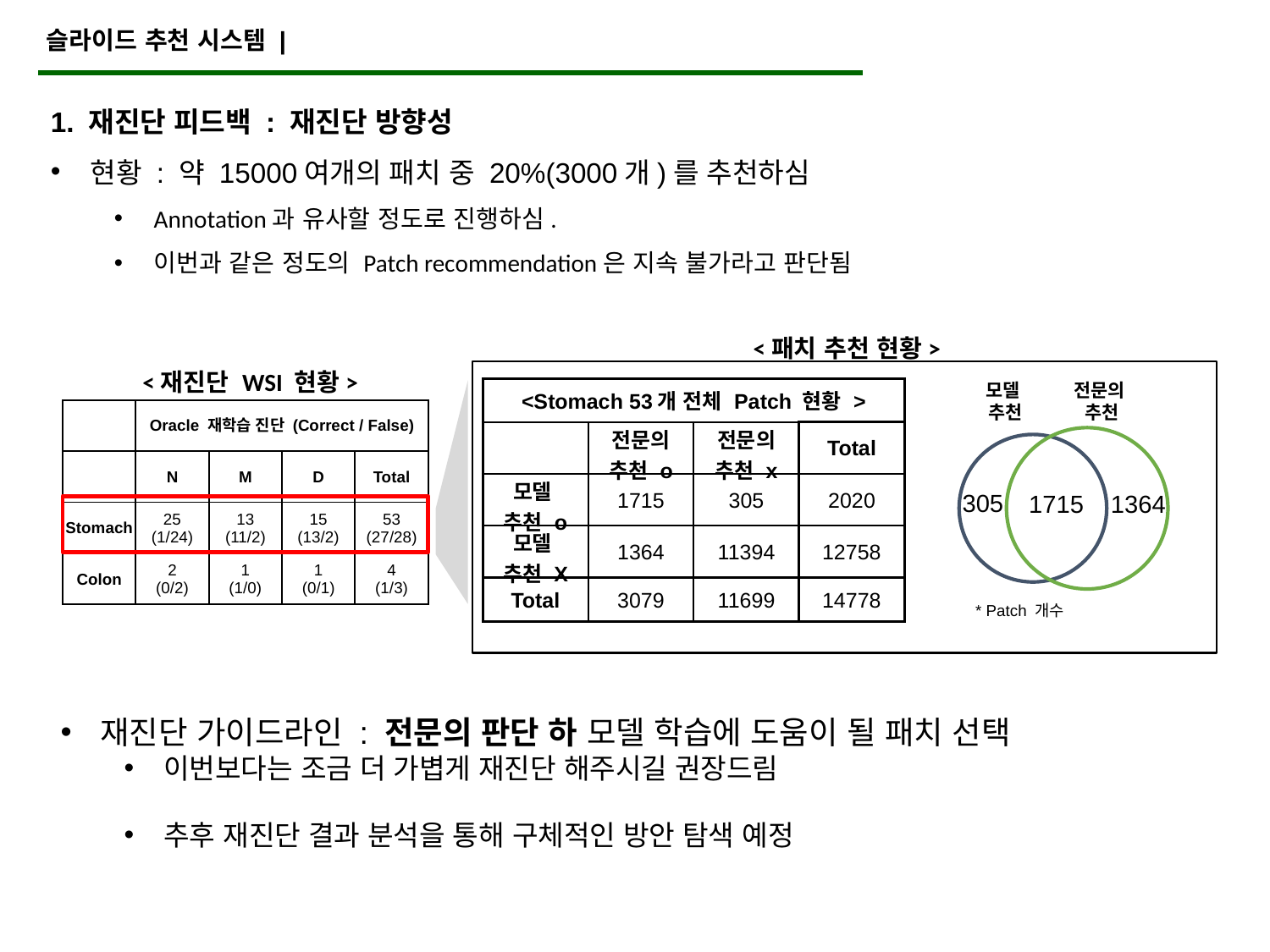

슬라이드 추천 시스템 |
1. 재진단 피드백 : 재진단 방향성
현황 : 약 15000여개의 패치 중 20%(3000개)를 추천하심
Annotation과 유사할 정도로 진행하심.
이번과 같은 정도의 Patch recommendation은 지속 불가라고 판단됨

<패치 추천 현황>

<재진단 WSI 현황>

모델
추천
전문의
추천

305
1364
1715
* Patch 개수
| <Stomach 53개 전체 Patch 현황 > |  |  |  |
| --- | --- | --- | --- |
|  | 전문의 추천 o | 전문의 추천 x | Total |
| 모델 추천 o | 1715 | 305 | 2020 |
| 모델 추천 X | 1364 | 11394 | 12758 |
| Total | 3079 | 11699 | 14778 |

|  | Oracle 재학습 진단 (Correct / False) |  |  |  |
| --- | --- | --- | --- | --- |
|  | N | M | D | Total |
| Stomach | 25 (1/24) | 13 (11/2) | 15 (13/2) | 53 (27/28) |
| Colon | 2 (0/2) | 1 (1/0) | 1 (0/1) | 4 (1/3) |

재진단 가이드라인 : 전문의 판단 하 모델 학습에 도움이 될 패치 선택
이번보다는 조금 더 가볍게 재진단 해주시길 권장드림

추후 재진단 결과 분석을 통해 구체적인 방안 탐색 예정